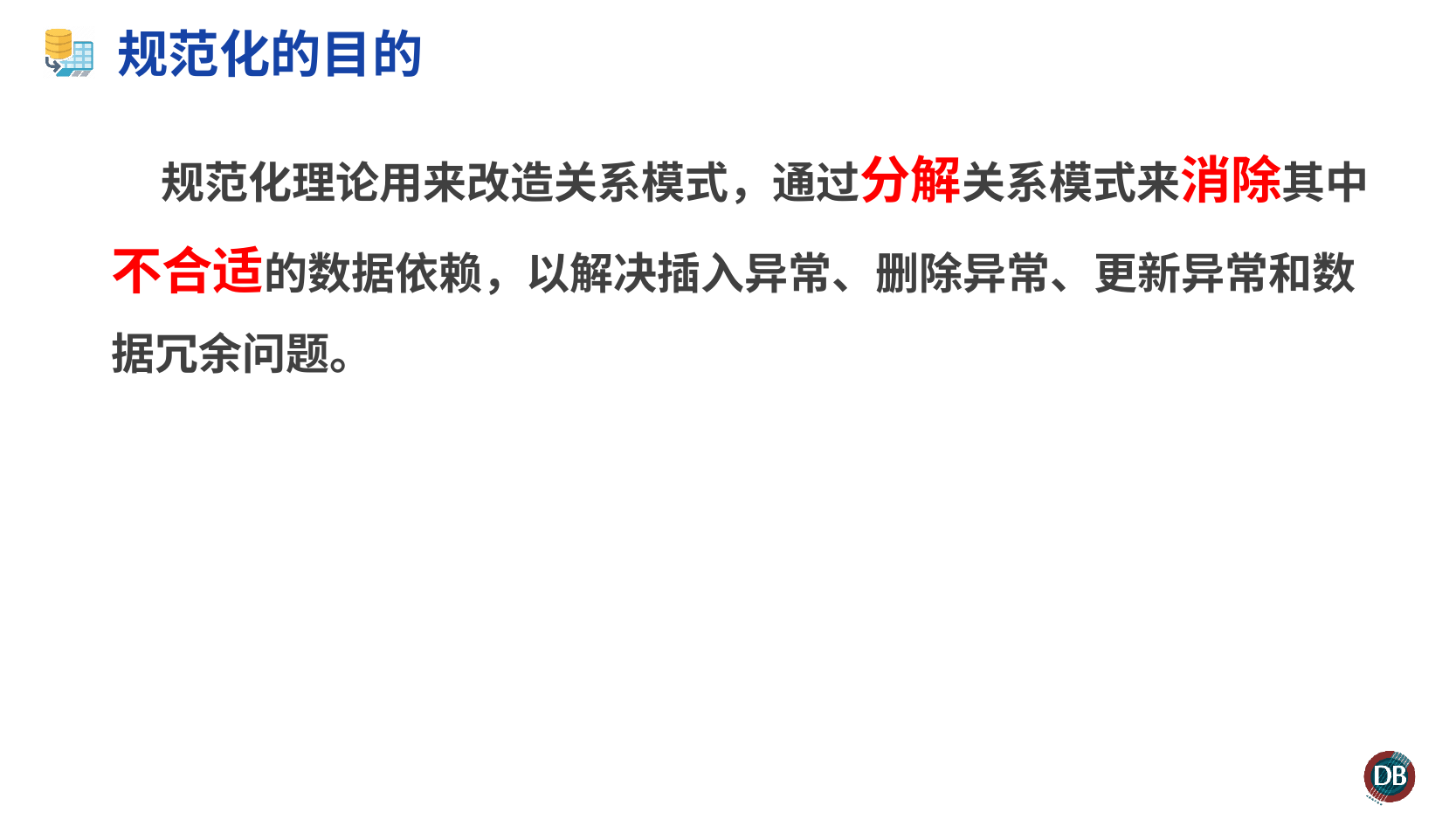

# 规范化的目的
    规范化理论用来改造关系模式，通过分解关系模式来消除其中不合适的数据依赖，以解决插入异常、删除异常、更新异常和数据冗余问题。